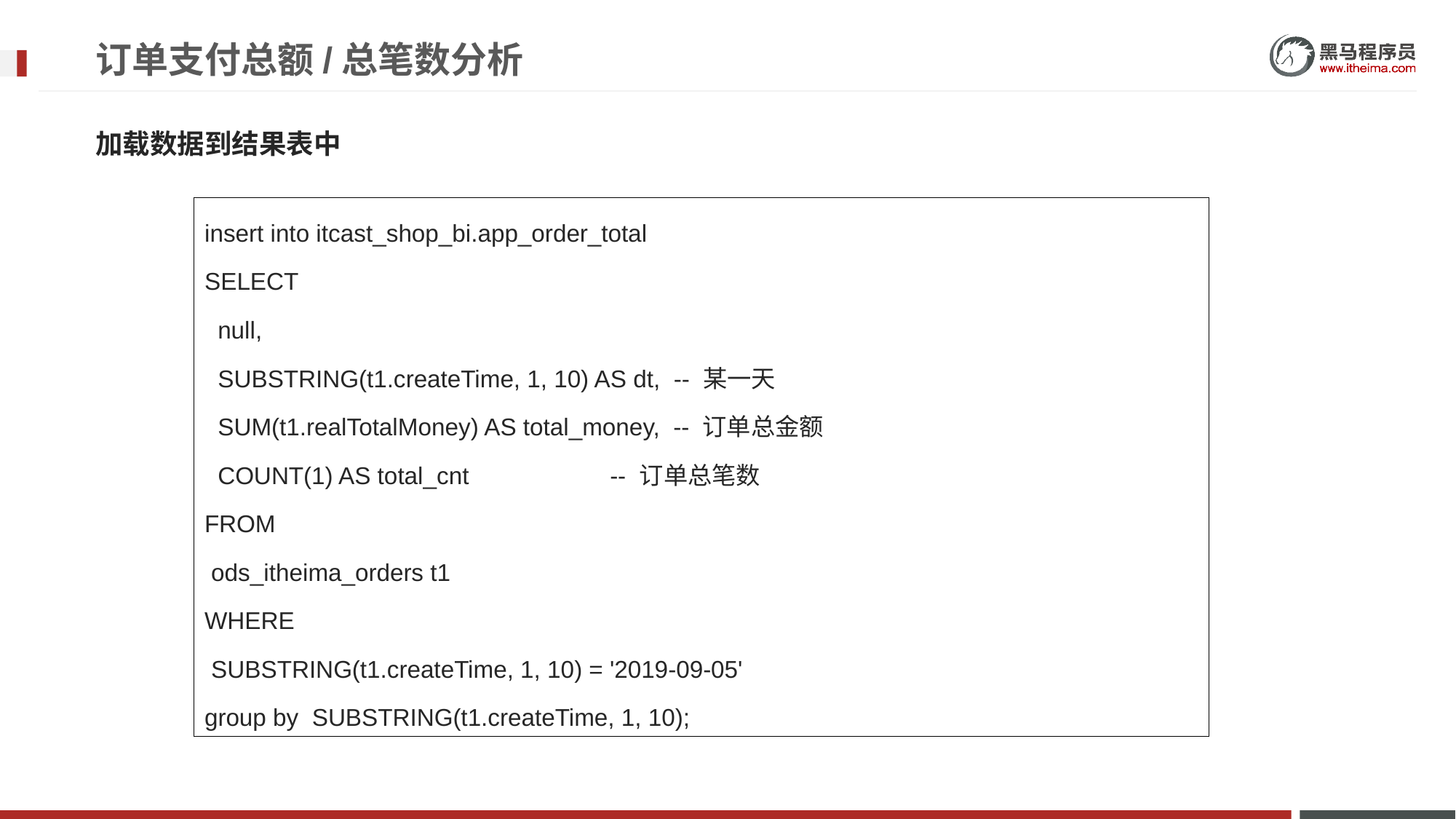

# 订单支付总额/总笔数分析
加载数据到结果表中
insert into itcast_shop_bi.app_order_total
SELECT
  null,
  SUBSTRING(t1.createTime, 1, 10) AS dt,  -- 某一天
  SUM(t1.realTotalMoney) AS total_money,  -- 订单总金额
  COUNT(1) AS total_cnt                     -- 订单总笔数
FROM
 ods_itheima_orders t1
WHERE
 SUBSTRING(t1.createTime, 1, 10) = '2019-09-05'
group by  SUBSTRING(t1.createTime, 1, 10);